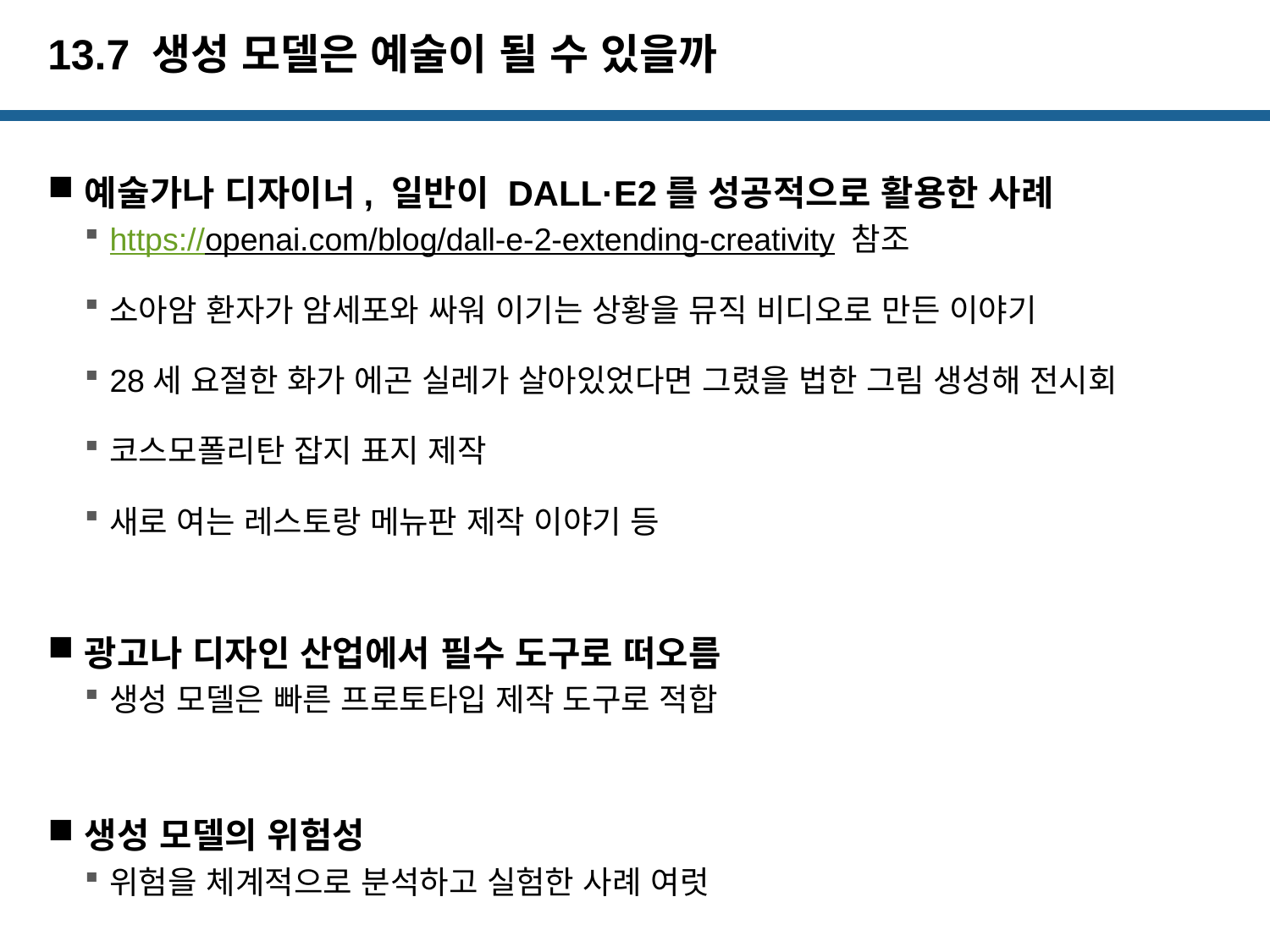

# 13.7 생성 모델은 예술이 될 수 있을까
예술가나 디자이너, 일반이 DALL·E2를 성공적으로 활용한 사례
https://openai.com/blog/dall-e-2-extending-creativity 참조
소아암 환자가 암세포와 싸워 이기는 상황을 뮤직 비디오로 만든 이야기
28세 요절한 화가 에곤 실레가 살아있었다면 그렸을 법한 그림 생성해 전시회
코스모폴리탄 잡지 표지 제작
새로 여는 레스토랑 메뉴판 제작 이야기 등

광고나 디자인 산업에서 필수 도구로 떠오름
생성 모델은 빠른 프로토타입 제작 도구로 적합

생성 모델의 위험성
위험을 체계적으로 분석하고 실험한 사례 여럿